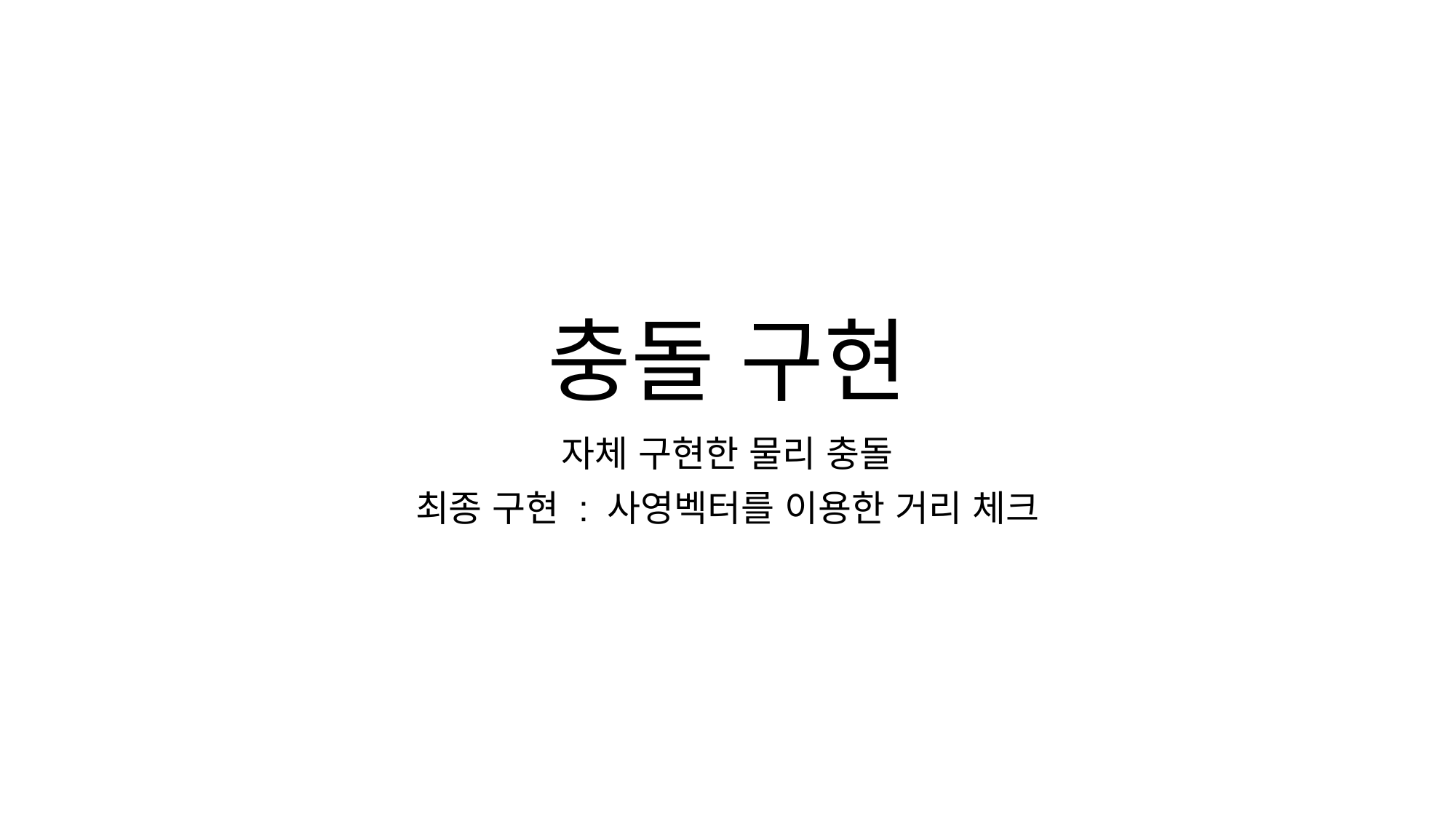

# 충돌 구현
자체 구현한 물리 충돌
최종 구현 : 사영벡터를 이용한 거리 체크